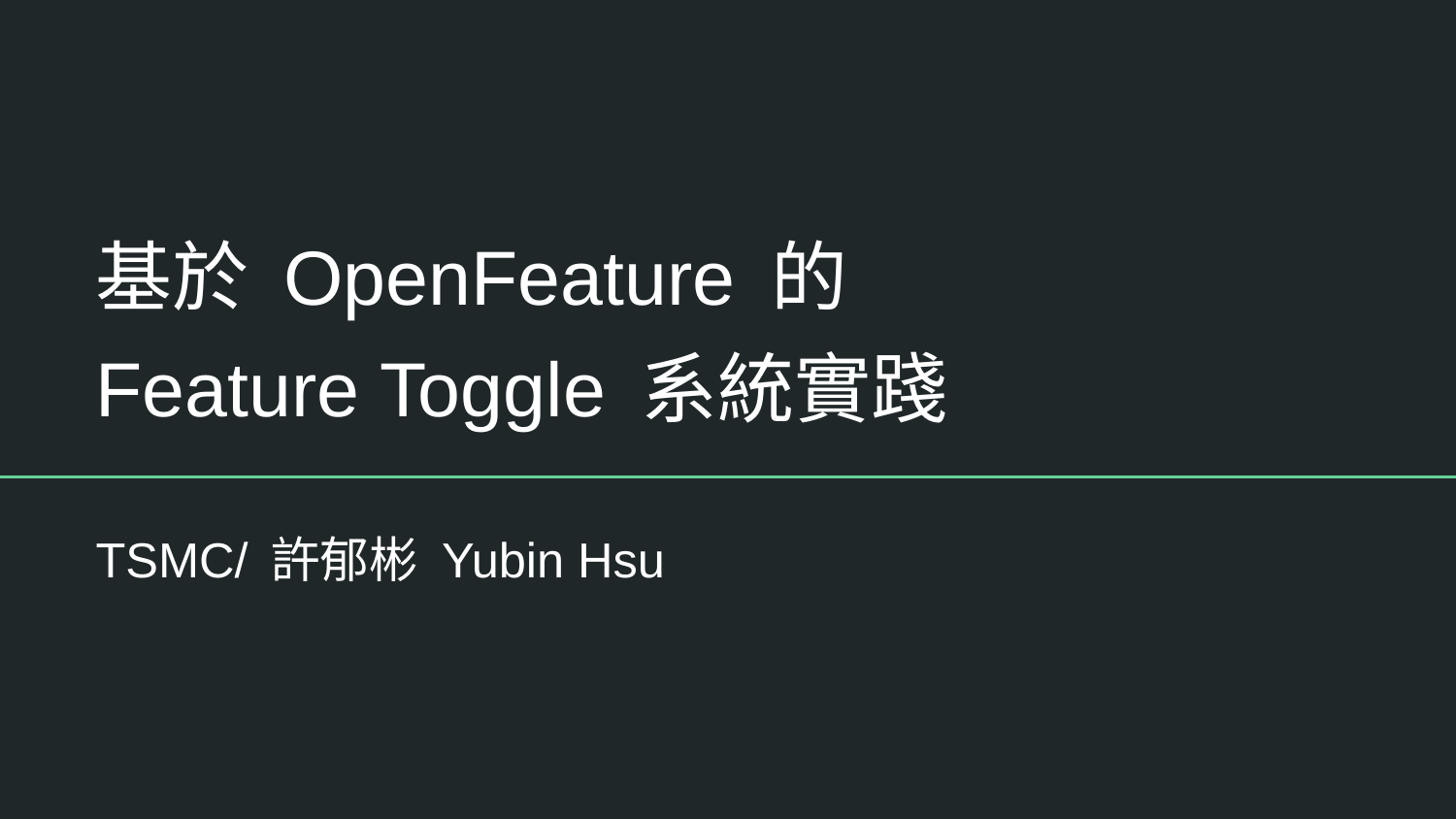

# 基於 OpenFeature 的
Feature Toggle 系統實踐
TSMC/ 許郁彬 Yubin Hsu